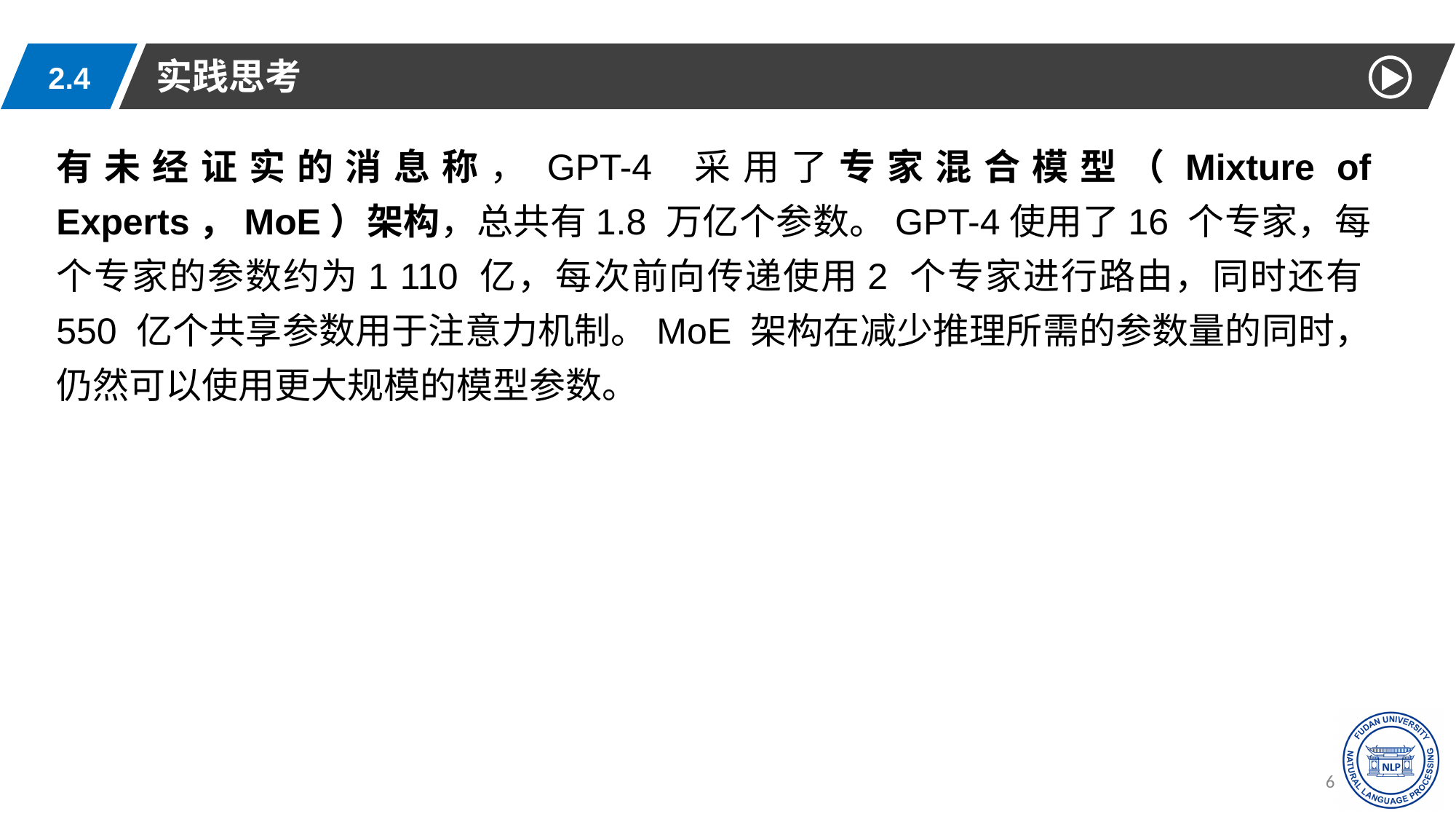

实践思考
2.4

有未经证实的消息称，GPT-4 采用了专家混合模型（Mixture of Experts，MoE）架构，总共有1.8 万亿个参数。GPT-4使用了16 个专家，每个专家的参数约为1 110 亿，每次前向传递使用2 个专家进行路由，同时还有550 亿个共享参数用于注意力机制。MoE 架构在减少推理所需的参数量的同时，仍然可以使用更大规模的模型参数。
68